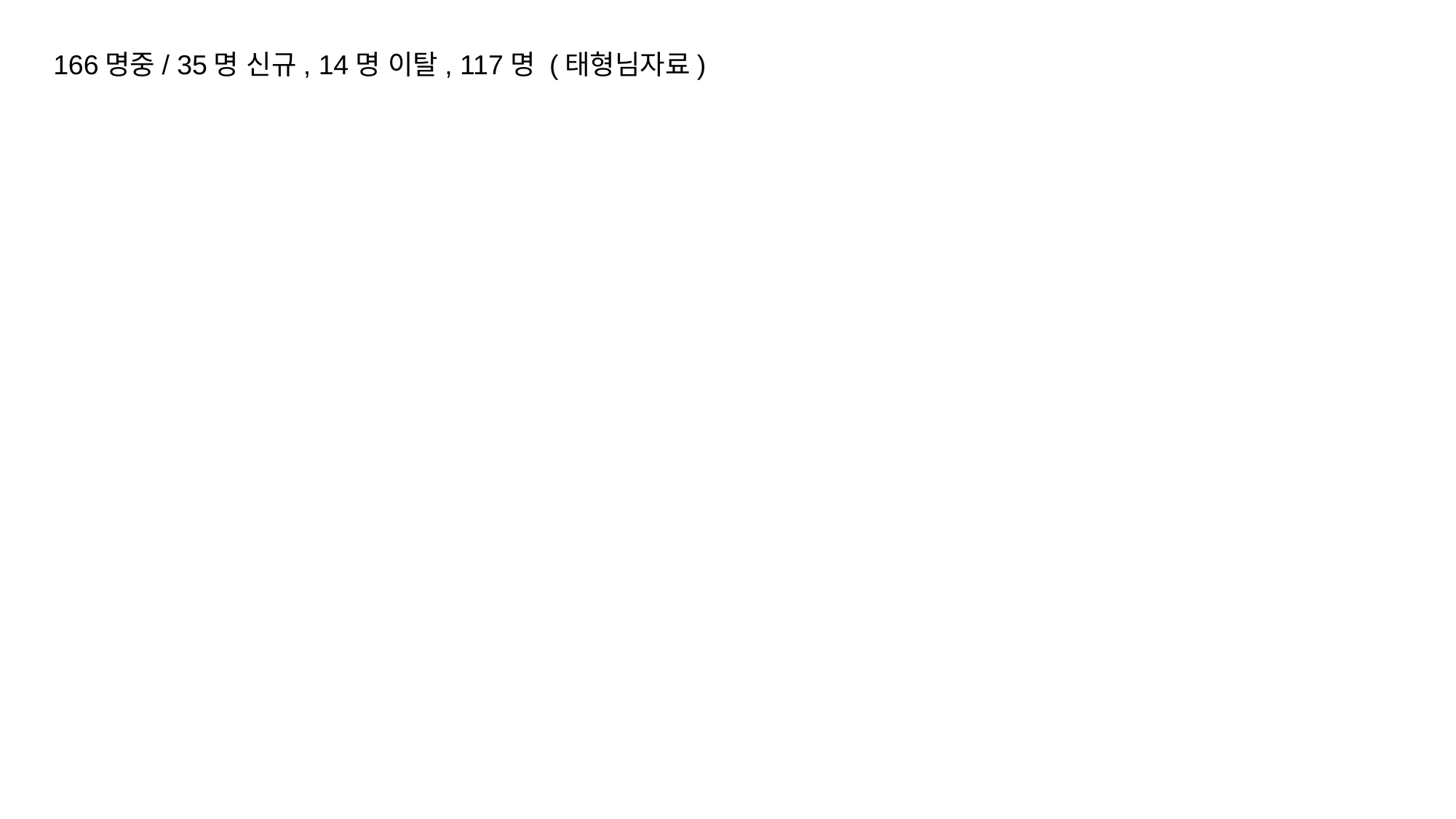

166명중/ 35명 신규, 14명 이탈, 117명 (태형님자료)